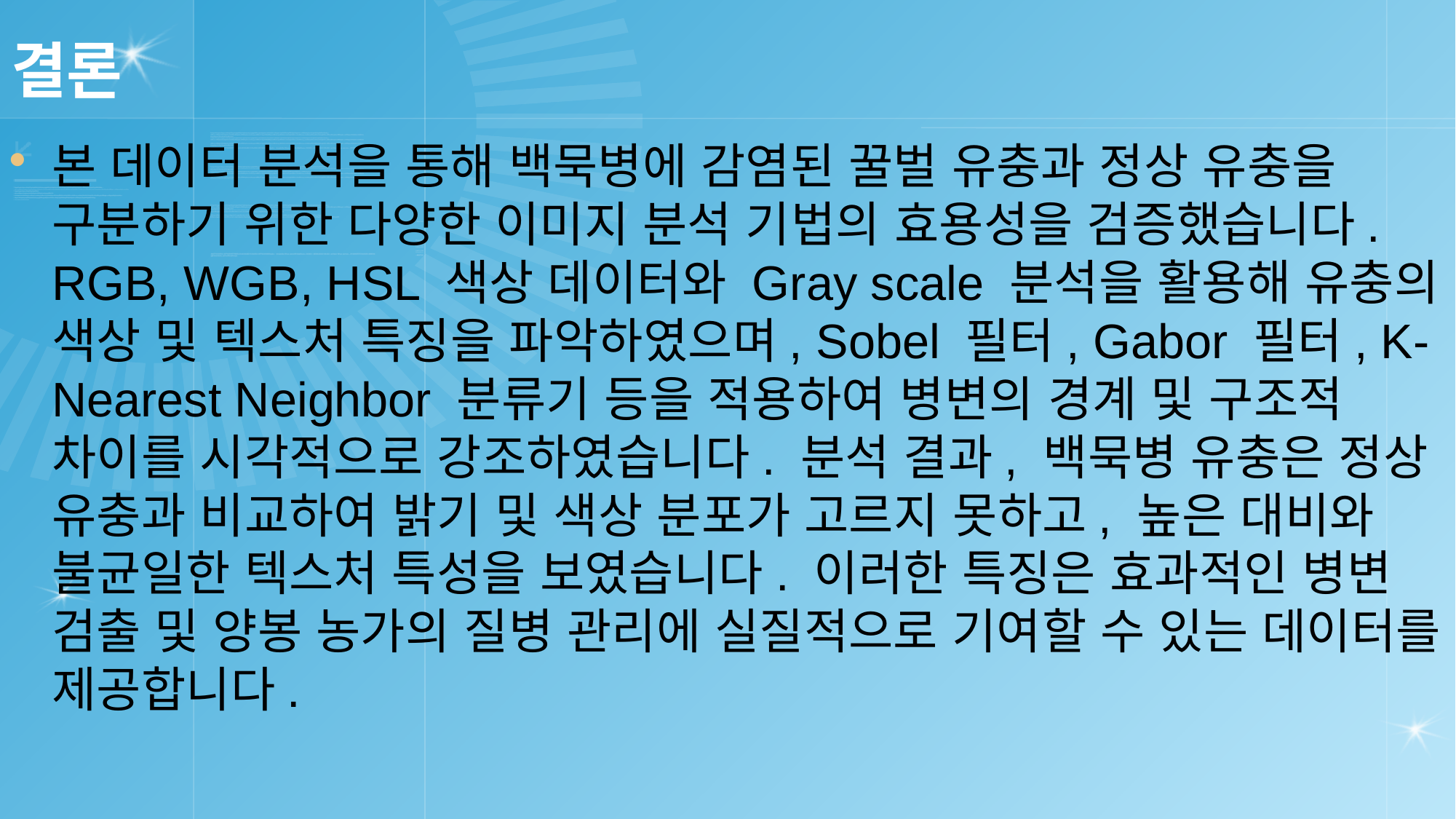

# 결론
본 데이터 분석을 통해 백묵병에 감염된 꿀벌 유충과 정상 유충을 구분하기 위한 다양한 이미지 분석 기법의 효용성을 검증했습니다. RGB, WGB, HSL 색상 데이터와 Gray scale 분석을 활용해 유충의 색상 및 텍스처 특징을 파악하였으며, Sobel 필터, Gabor 필터, K-Nearest Neighbor 분류기 등을 적용하여 병변의 경계 및 구조적 차이를 시각적으로 강조하였습니다. 분석 결과, 백묵병 유충은 정상 유충과 비교하여 밝기 및 색상 분포가 고르지 못하고, 높은 대비와 불균일한 텍스처 특성을 보였습니다. 이러한 특징은 효과적인 병변 검출 및 양봉 농가의 질병 관리에 실질적으로 기여할 수 있는 데이터를 제공합니다.